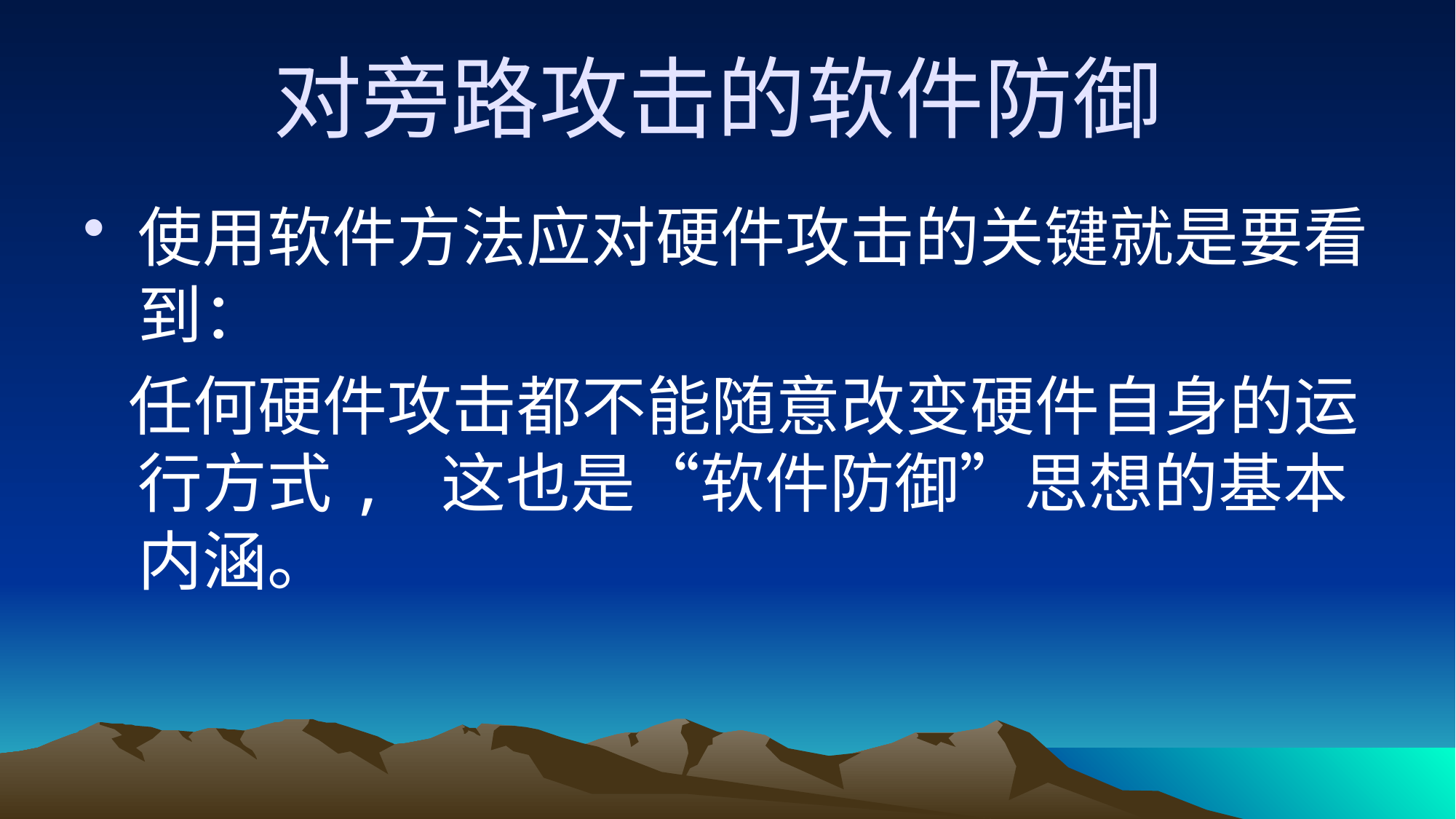

# 对旁路攻击的软件防御
使用软件方法应对硬件攻击的关键就是要看到：
  任何硬件攻击都不能随意改变硬件自身的运行方式, 这也是“软件防御”思想的基本内涵。